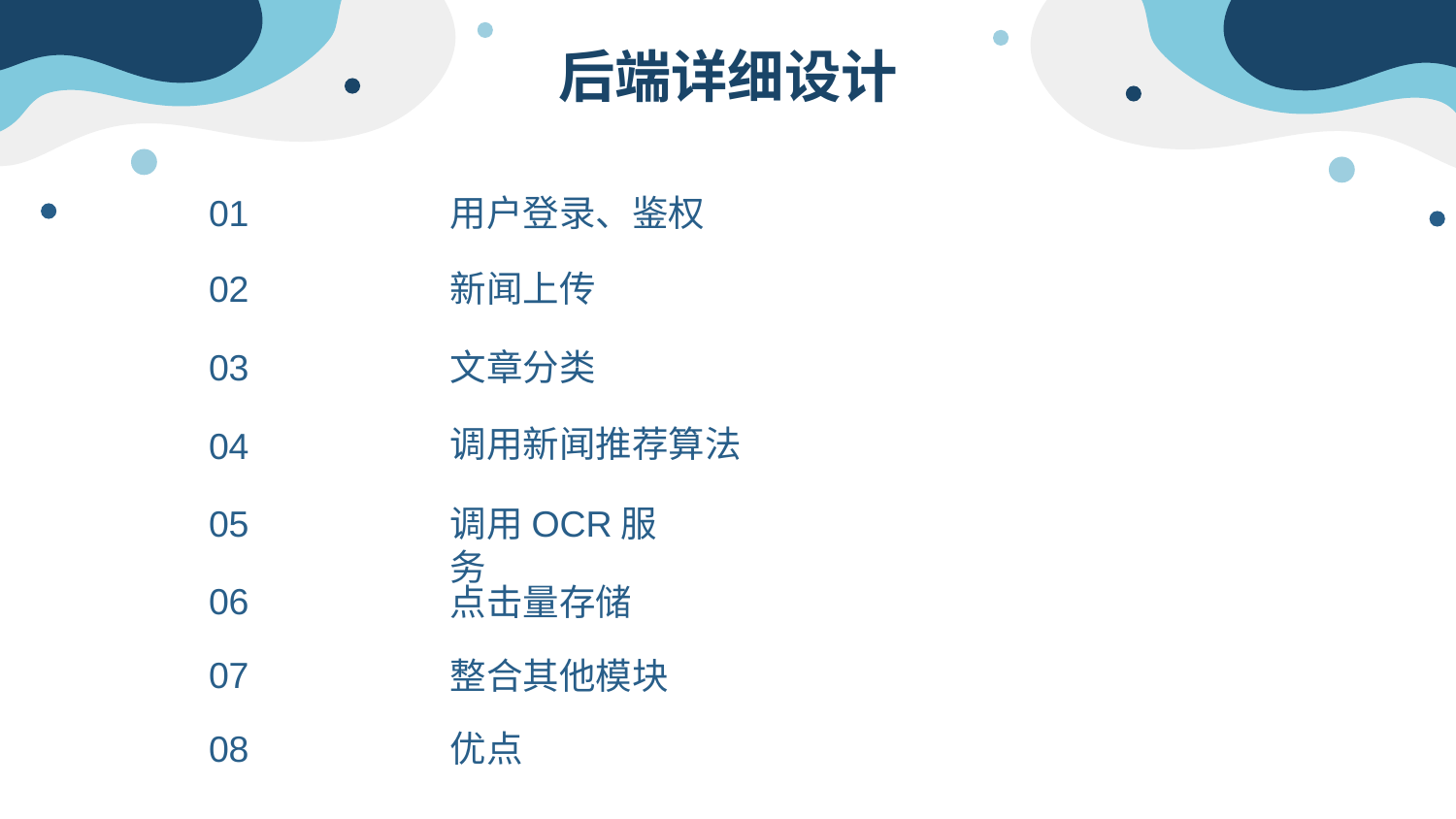

# 后端详细设计
01
用户登录、鉴权
02
新闻上传
03
文章分类
调用新闻推荐算法
04
05
调用OCR服务
06
点击量存储
07
整合其他模块
08
优点